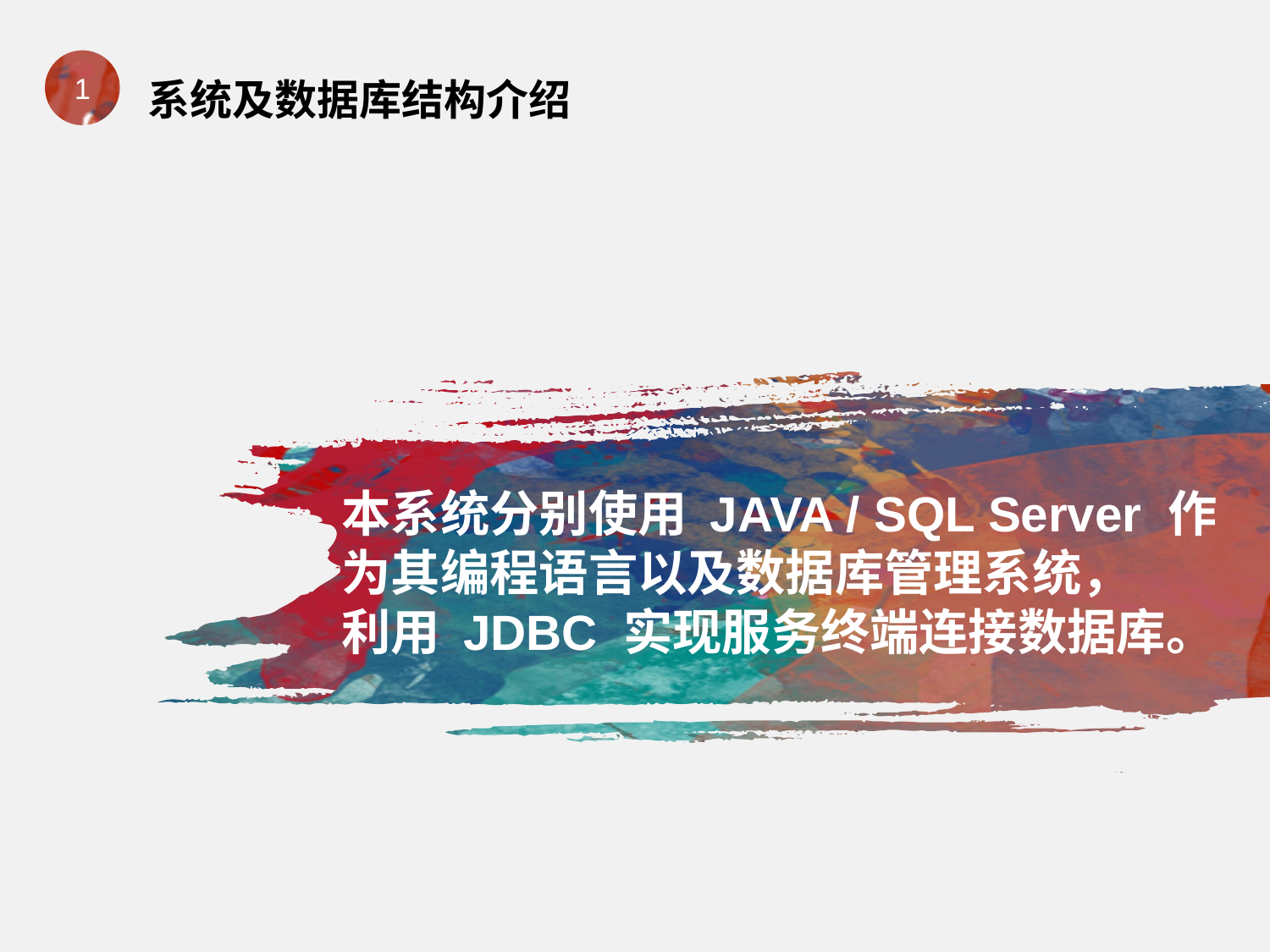

1
系统及数据库结构介绍

本系统分别使用 JAVA / SQL Server 作
为其编程语言以及数据库管理系统，
利用 JDBC 实现服务终端连接数据库。